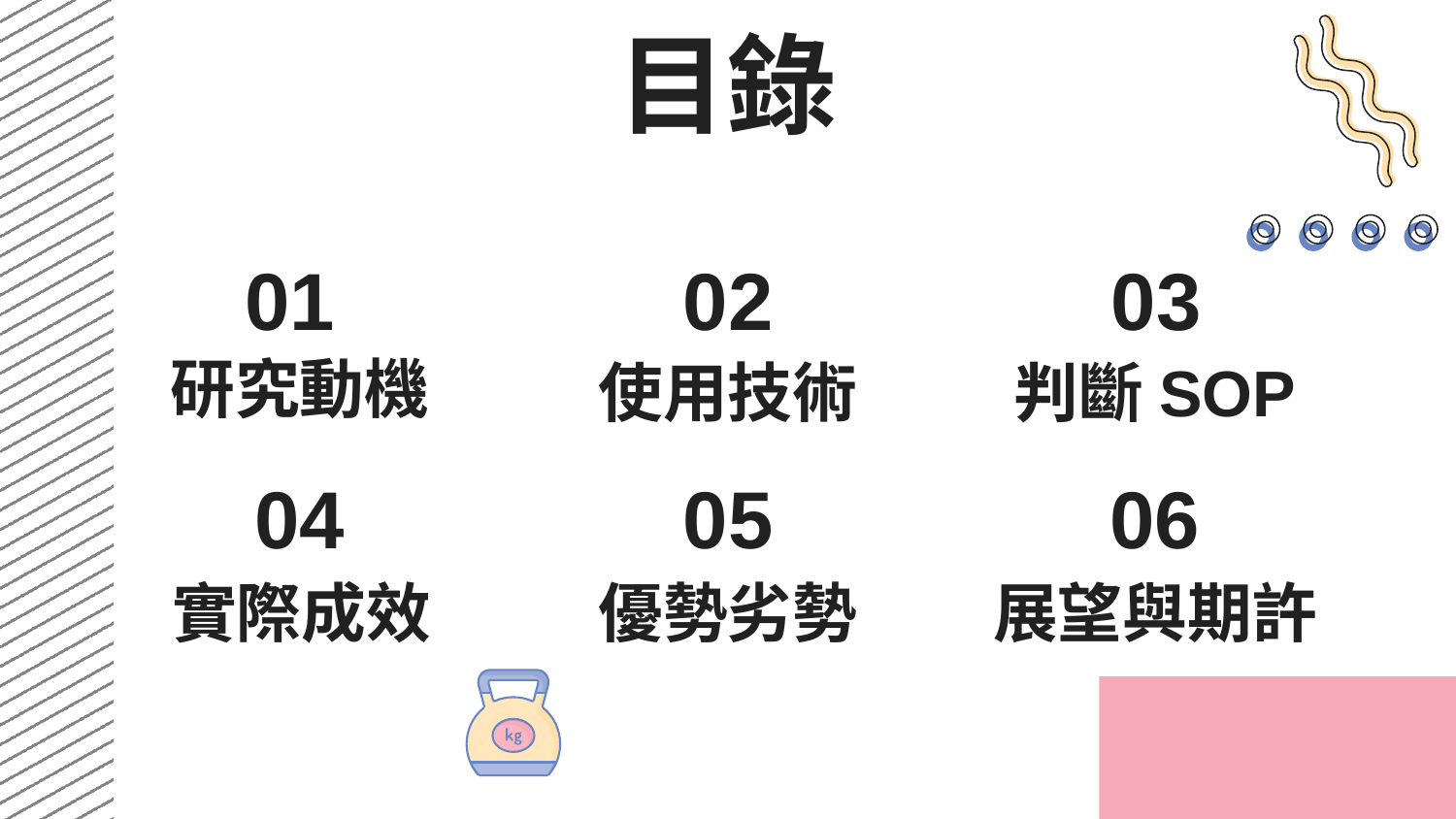

# 目錄

03
01
02
研究動機
使用技術
判斷SOP
04
05
06
實際成效
優勢劣勢
展望與期許